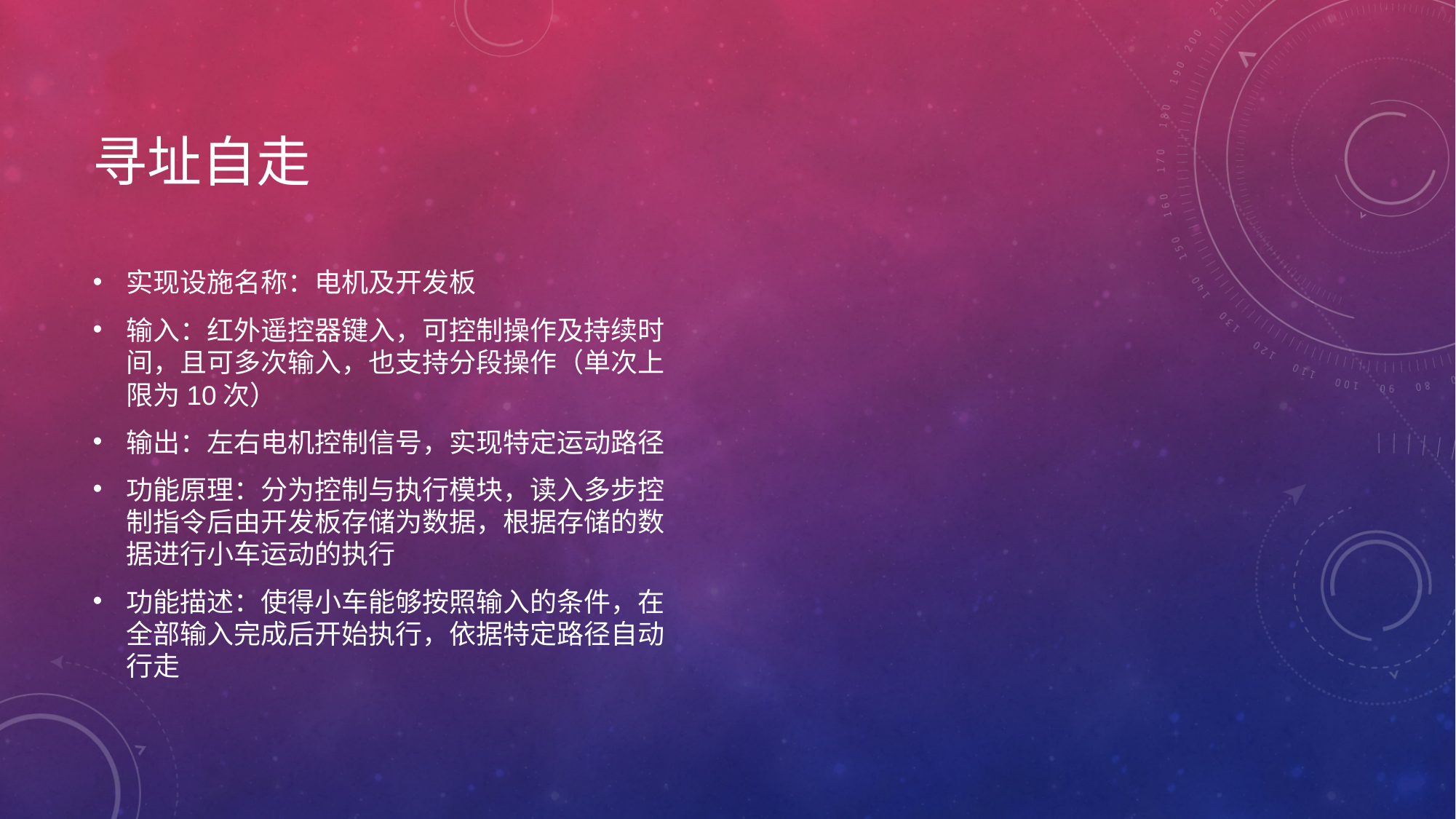

# 寻址自走
实现设施名称：电机及开发板
输入：红外遥控器键入，可控制操作及持续时间，且可多次输入，也支持分段操作（单次上限为10次）
输出：左右电机控制信号，实现特定运动路径
功能原理：分为控制与执行模块，读入多步控制指令后由开发板存储为数据，根据存储的数据进行小车运动的执行
功能描述：使得小车能够按照输入的条件，在全部输入完成后开始执行，依据特定路径自动行走